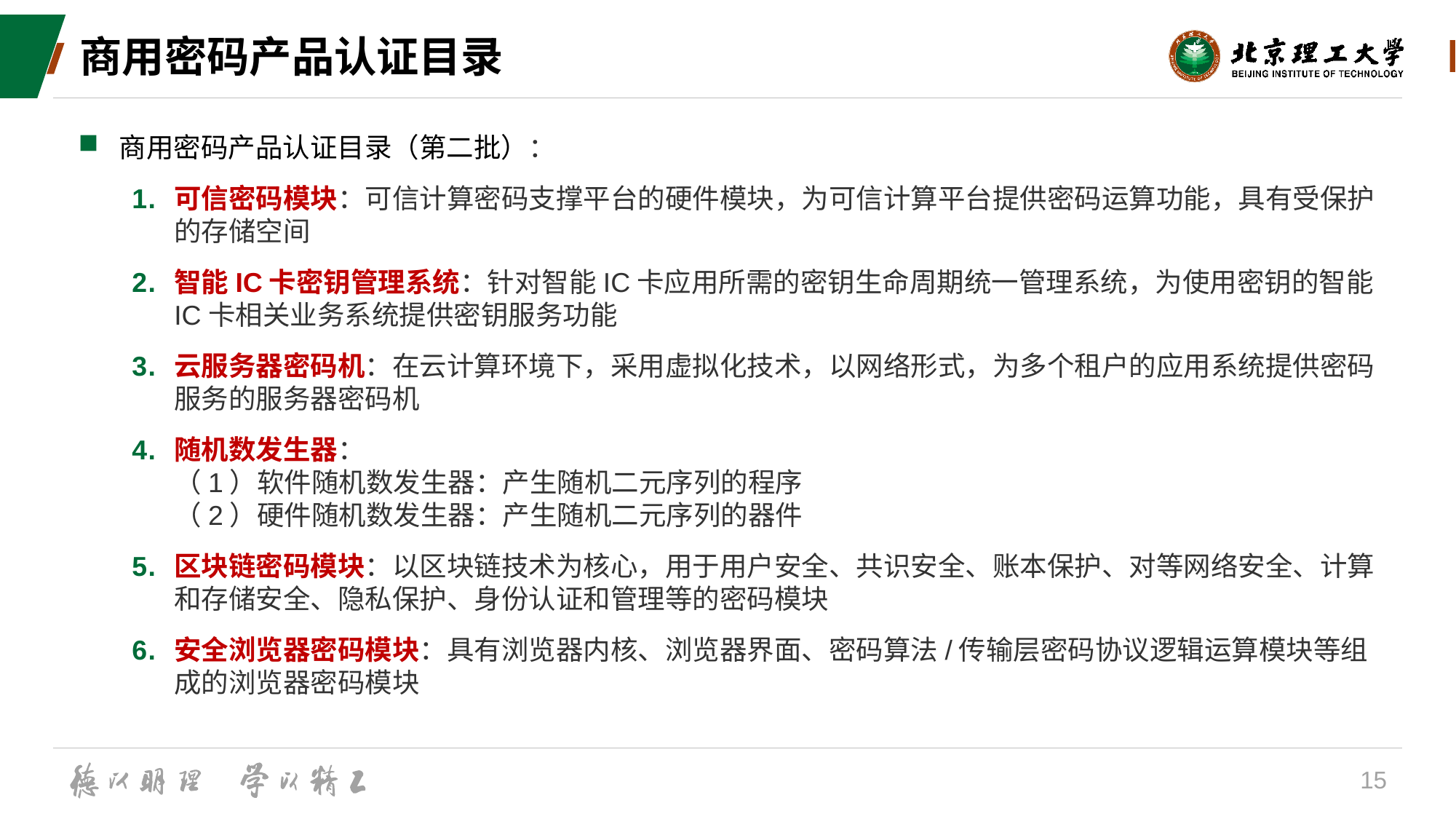

# 商用密码产品认证目录
商用密码产品认证目录（第二批）：
可信密码模块：可信计算密码支撑平台的硬件模块，为可信计算平台提供密码运算功能，具有受保护的存储空间
智能IC卡密钥管理系统：针对智能IC卡应用所需的密钥生命周期统一管理系统，为使用密钥的智能IC卡相关业务系统提供密钥服务功能
云服务器密码机：在云计算环境下，采用虚拟化技术，以网络形式，为多个租户的应用系统提供密码服务的服务器密码机
随机数发生器：
（1）软件随机数发生器：产生随机二元序列的程序
（2）硬件随机数发生器：产生随机二元序列的器件
区块链密码模块：以区块链技术为核心，用于用户安全、共识安全、账本保护、对等网络安全、计算和存储安全、隐私保护、身份认证和管理等的密码模块
安全浏览器密码模块：具有浏览器内核、浏览器界面、密码算法/传输层密码协议逻辑运算模块等组成的浏览器密码模块